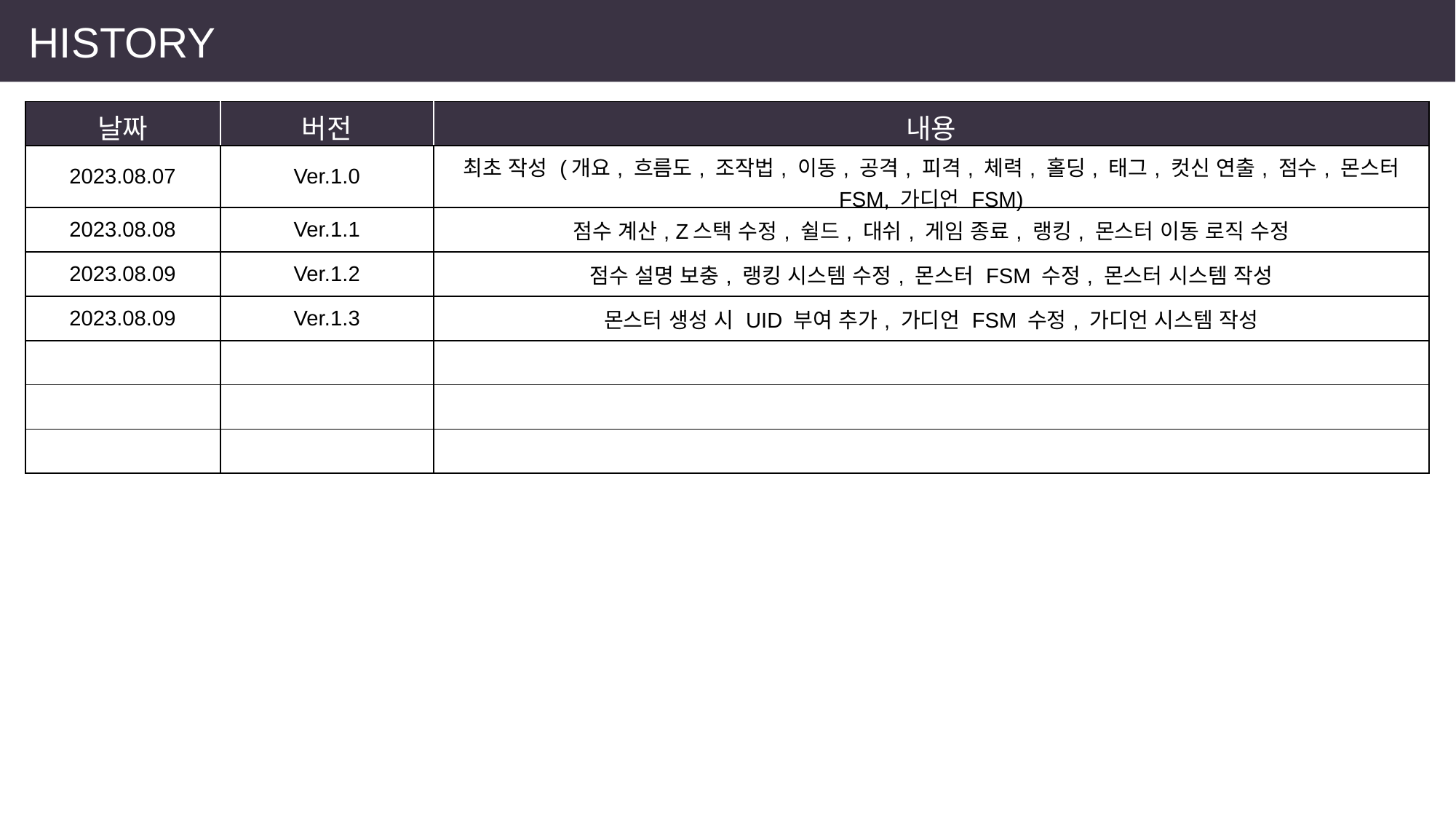

HISTORY
| 날짜 | 버전 | 내용 |
| --- | --- | --- |
| 2023.08.07 | Ver.1.0 | 최초 작성 (개요, 흐름도, 조작법, 이동, 공격, 피격, 체력, 홀딩, 태그, 컷신 연출, 점수, 몬스터 FSM, 가디언 FSM) |
| 2023.08.08 | Ver.1.1 | 점수 계산, Z스택 수정, 쉴드, 대쉬, 게임 종료, 랭킹, 몬스터 이동 로직 수정 |
| 2023.08.09 | Ver.1.2 | 점수 설명 보충, 랭킹 시스템 수정, 몬스터 FSM 수정, 몬스터 시스템 작성 |
| 2023.08.09 | Ver.1.3 | 몬스터 생성 시 UID 부여 추가, 가디언 FSM 수정, 가디언 시스템 작성 |
|  |  |  |
|  |  |  |
|  |  |  |